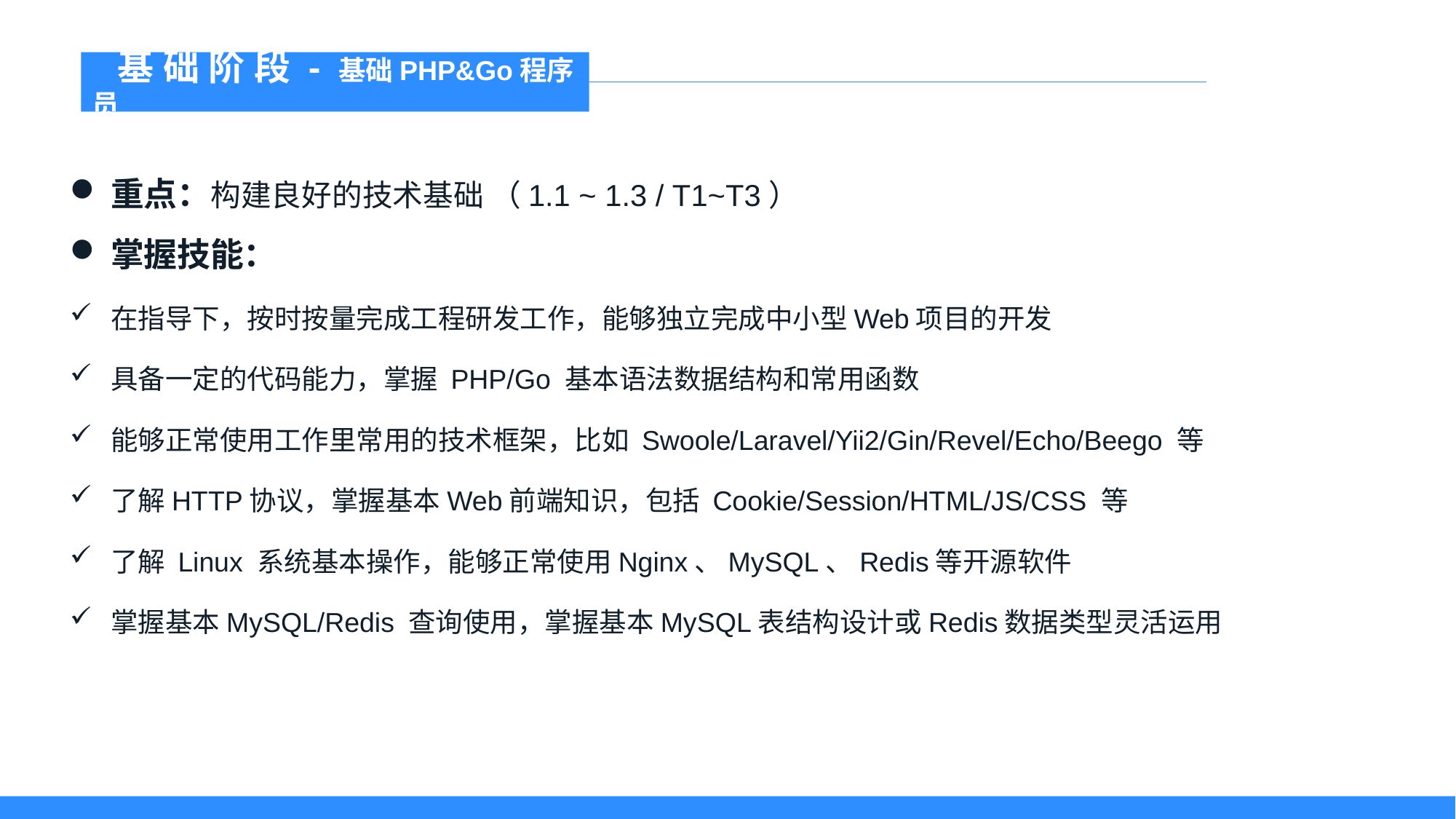

基础阶段-基础PHP&Go程序员
重点：构建良好的技术基础 （1.1 ~ 1.3 / T1~T3）
掌握技能：
在指导下，按时按量完成工程研发工作，能够独立完成中小型Web项目的开发
具备一定的代码能力，掌握 PHP/Go 基本语法数据结构和常用函数
能够正常使用工作里常用的技术框架，比如 Swoole/Laravel/Yii2/Gin/Revel/Echo/Beego 等
了解HTTP协议，掌握基本Web前端知识，包括 Cookie/Session/HTML/JS/CSS 等
了解 Linux 系统基本操作，能够正常使用Nginx、MySQL、Redis等开源软件
掌握基本MySQL/Redis 查询使用，掌握基本MySQL表结构设计或Redis数据类型灵活运用